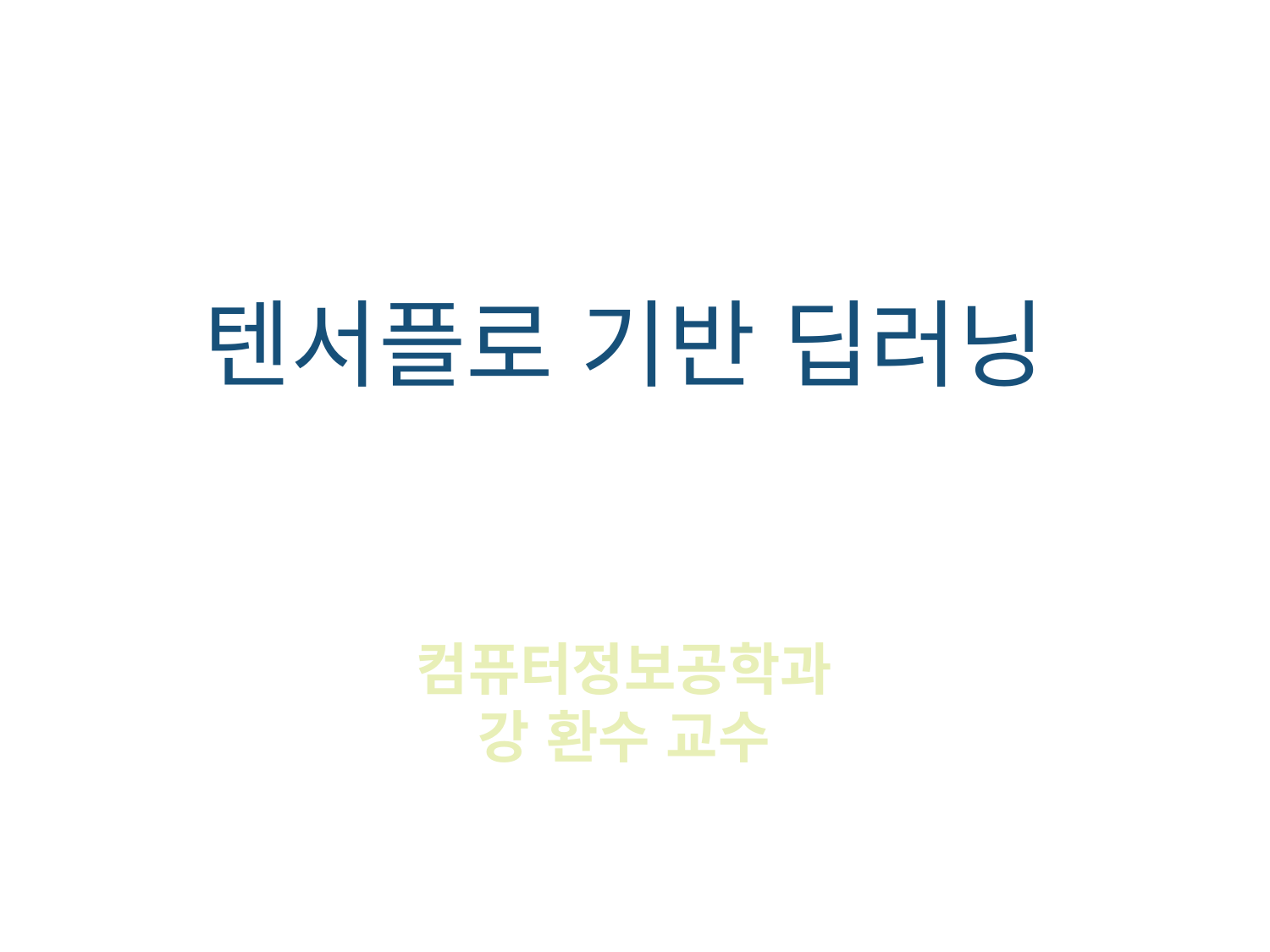

텐서플로 기반 딥러닝
컴퓨터정보공학과
강 환수 교수